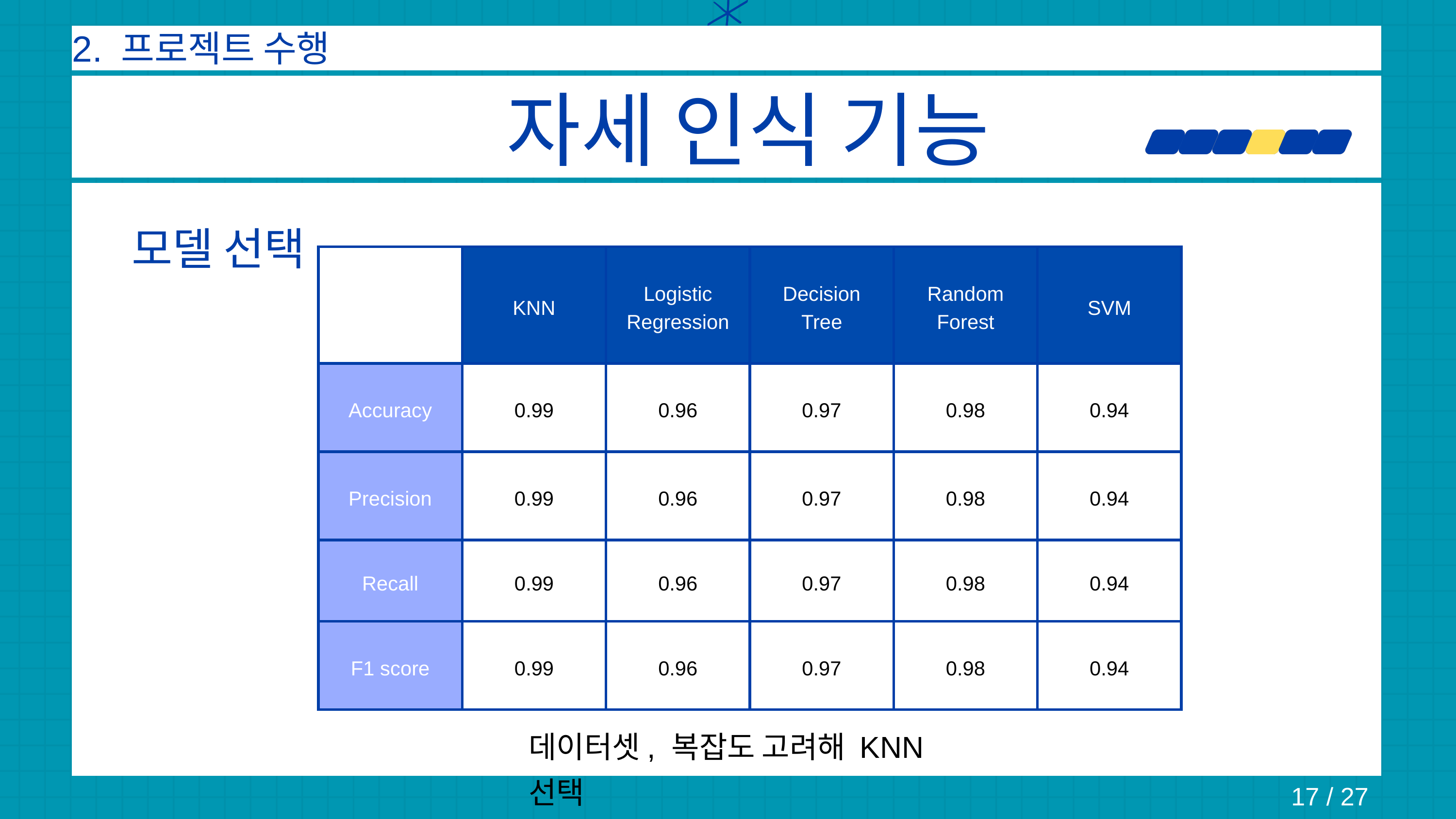

2. 프로젝트 수행

자세 인식 기능

모델 선택
|  | KNN | Logistic Regression | Decision Tree | Random Forest | SVM |
| --- | --- | --- | --- | --- | --- |
| Accuracy | 0.99 | 0.96 | 0.97 | 0.98 | 0.94 |
| Precision | 0.99 | 0.96 | 0.97 | 0.98 | 0.94 |
| Recall | 0.99 | 0.96 | 0.97 | 0.98 | 0.94 |
| F1 score | 0.99 | 0.96 | 0.97 | 0.98 | 0.94 |
데이터셋, 복잡도 고려해 KNN 선택
17 / 27